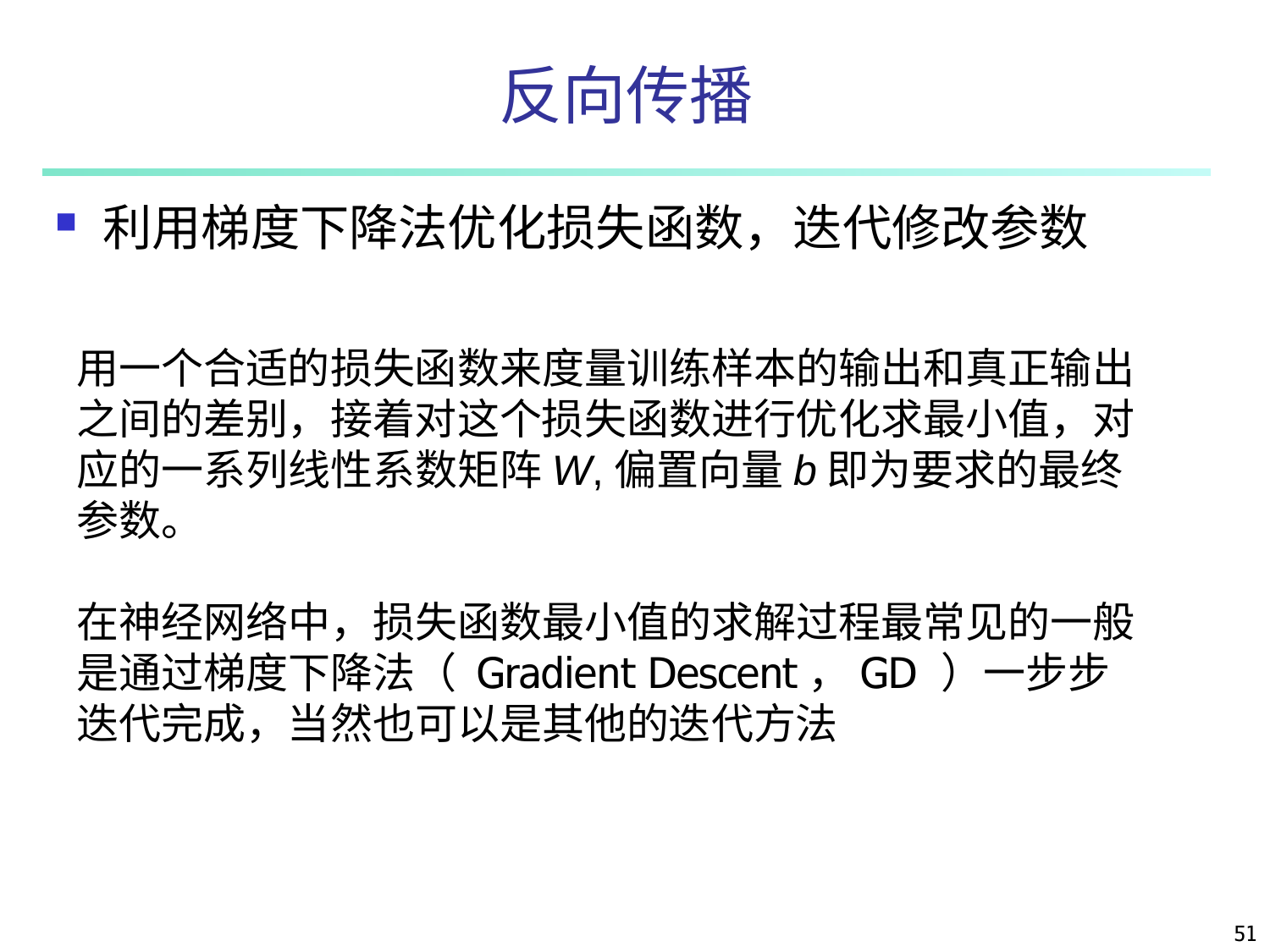

# 反向传播
利用梯度下降法优化损失函数，迭代修改参数

用一个合适的损失函数来度量训练样本的输出和真正输出之间的差别，接着对这个损失函数进行优化求最小值，对应的一系列线性系数矩阵W,偏置向量b即为要求的最终参数。

在神经网络中，损失函数最小值的求解过程最常见的一般是通过梯度下降法（ Gradient Descent，GD ）一步步迭代完成，当然也可以是其他的迭代方法
51